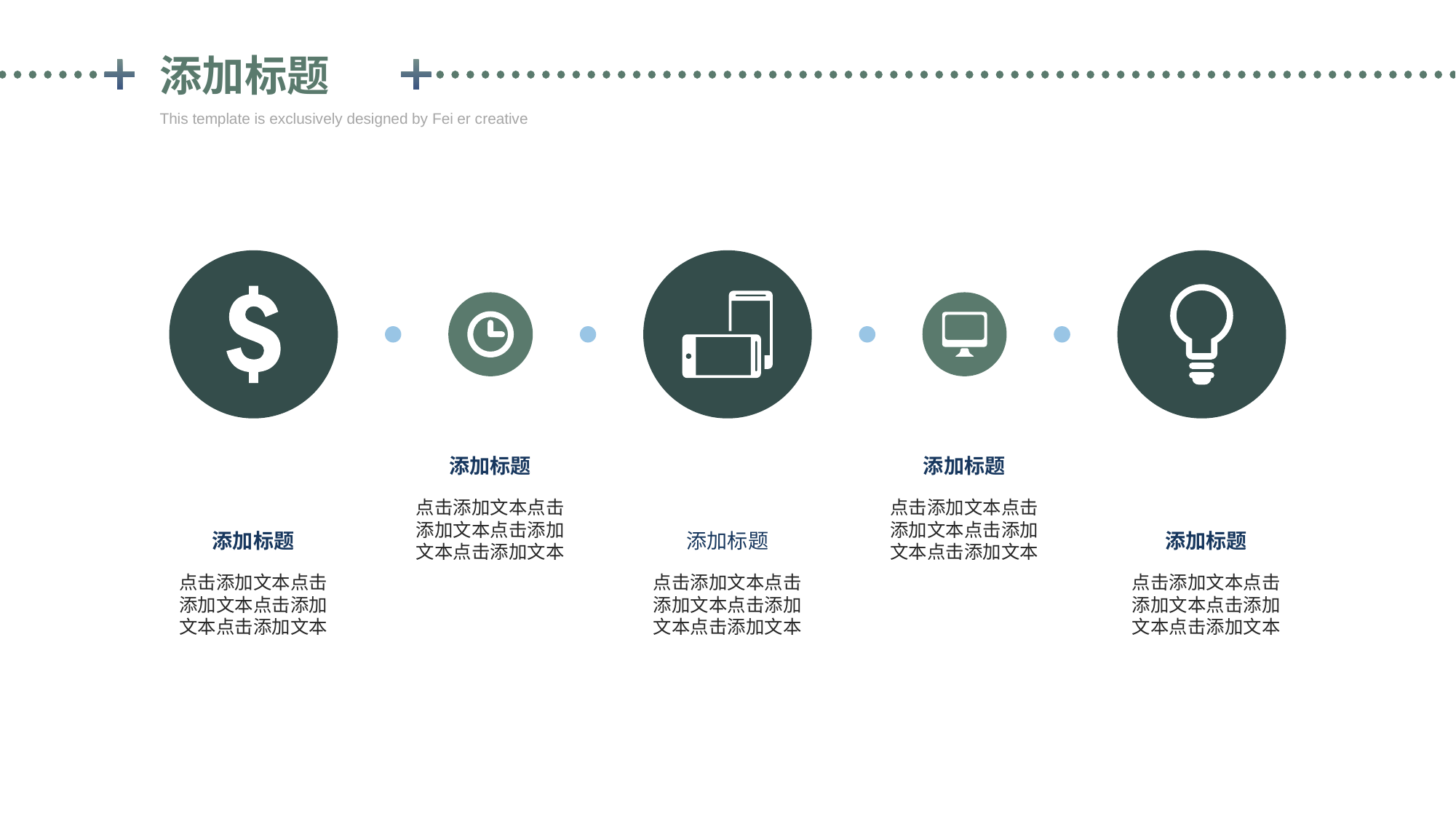

添加标题

This template is exclusively designed by Fei er creative

添加标题
添加标题
点击添加文本点击添加文本点击添加文本点击添加文本
点击添加文本点击添加文本点击添加文本点击添加文本
添加标题
添加标题
添加标题
点击添加文本点击添加文本点击添加文本点击添加文本
点击添加文本点击添加文本点击添加文本点击添加文本
点击添加文本点击添加文本点击添加文本点击添加文本